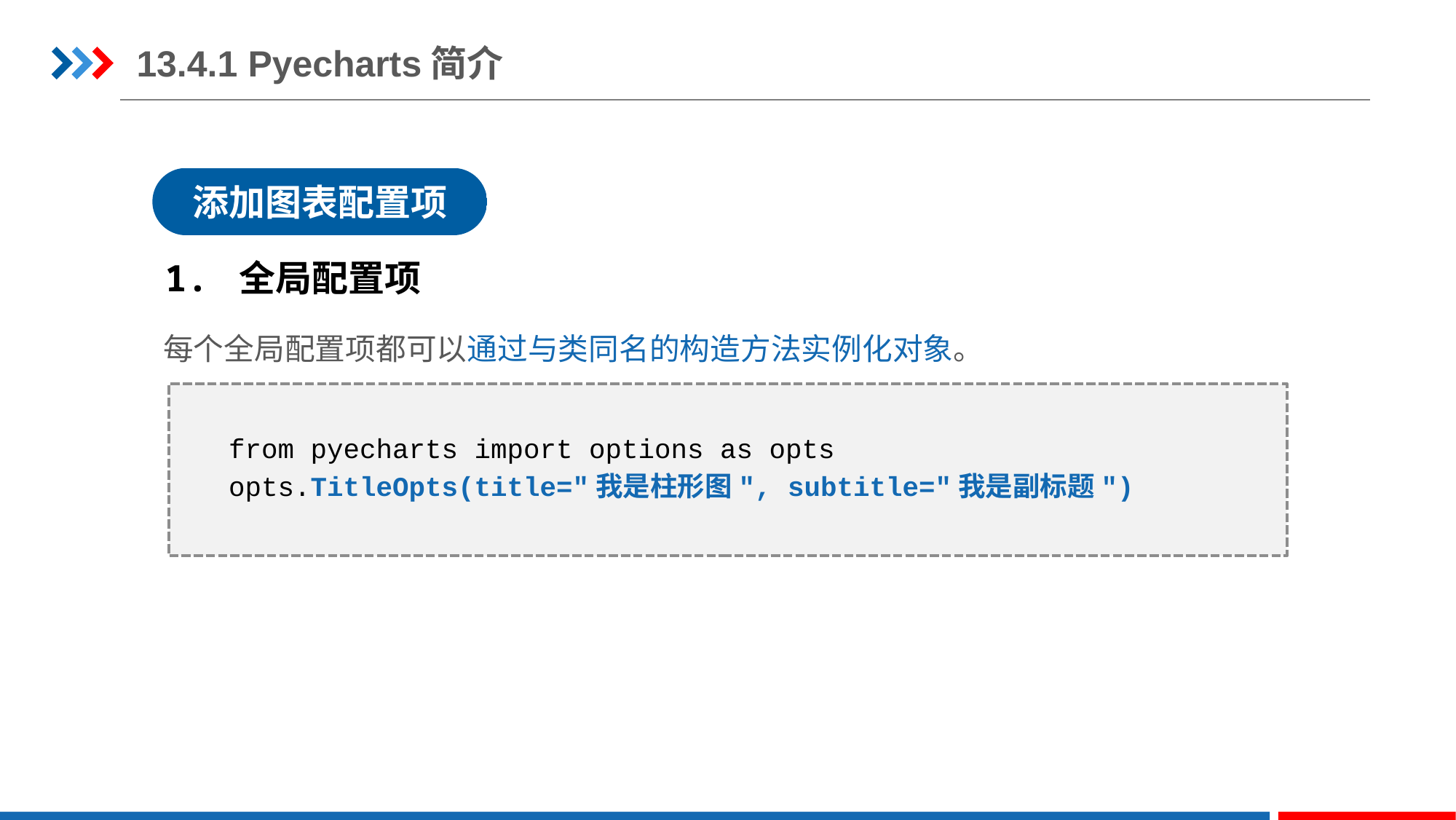

13.4.1 Pyecharts简介
添加图表配置项
1. 全局配置项
每个全局配置项都可以通过与类同名的构造方法实例化对象。

from pyecharts import options as opts
opts.TitleOpts(title="我是柱形图", subtitle="我是副标题")